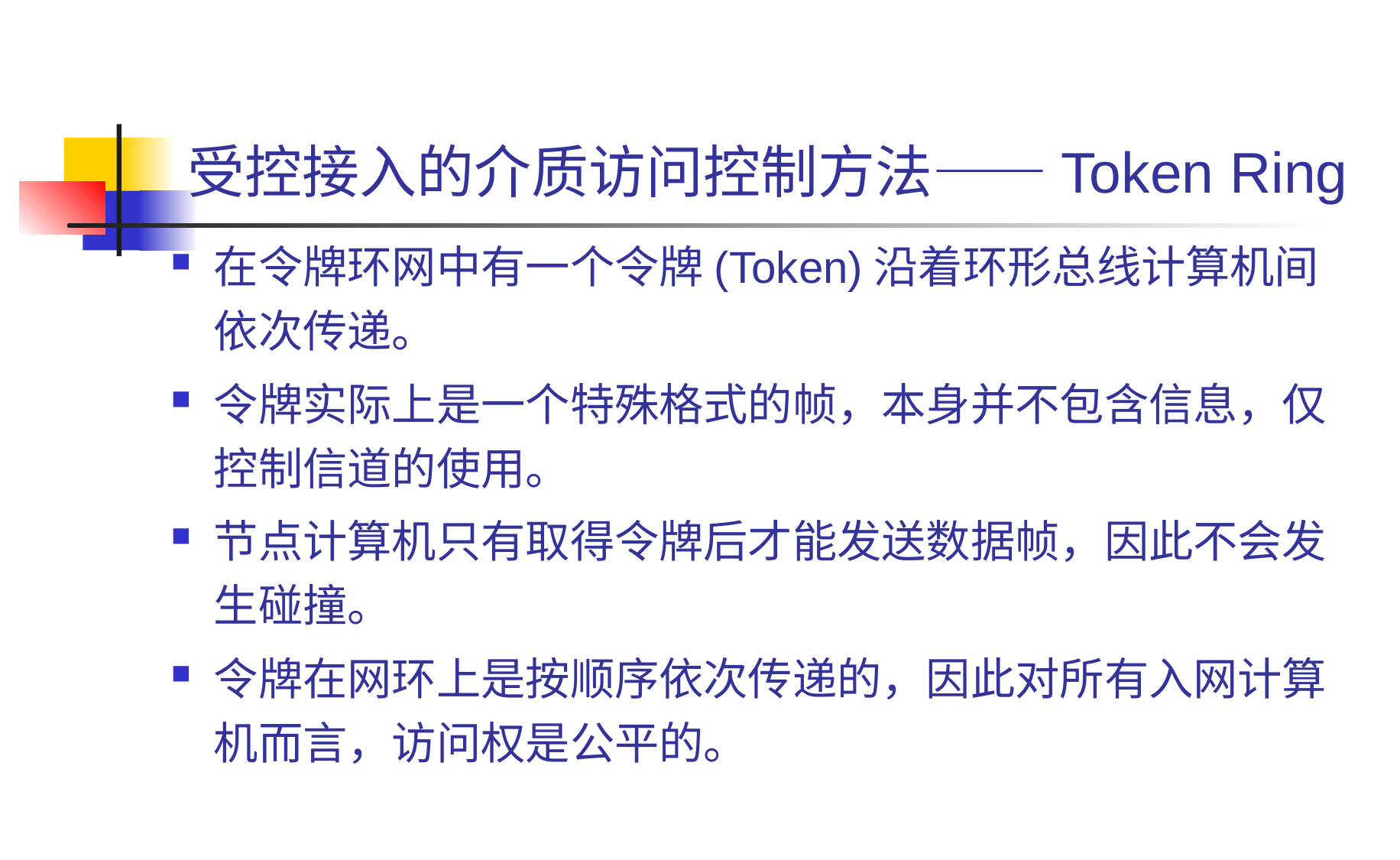

受控接入的介质访问控制方法——Token Ring
在令牌环网中有一个令牌(Token)沿着环形总线计算机间依次传递。
令牌实际上是一个特殊格式的帧，本身并不包含信息，仅控制信道的使用。
节点计算机只有取得令牌后才能发送数据帧，因此不会发生碰撞。
令牌在网环上是按顺序依次传递的，因此对所有入网计算机而言，访问权是公平的。